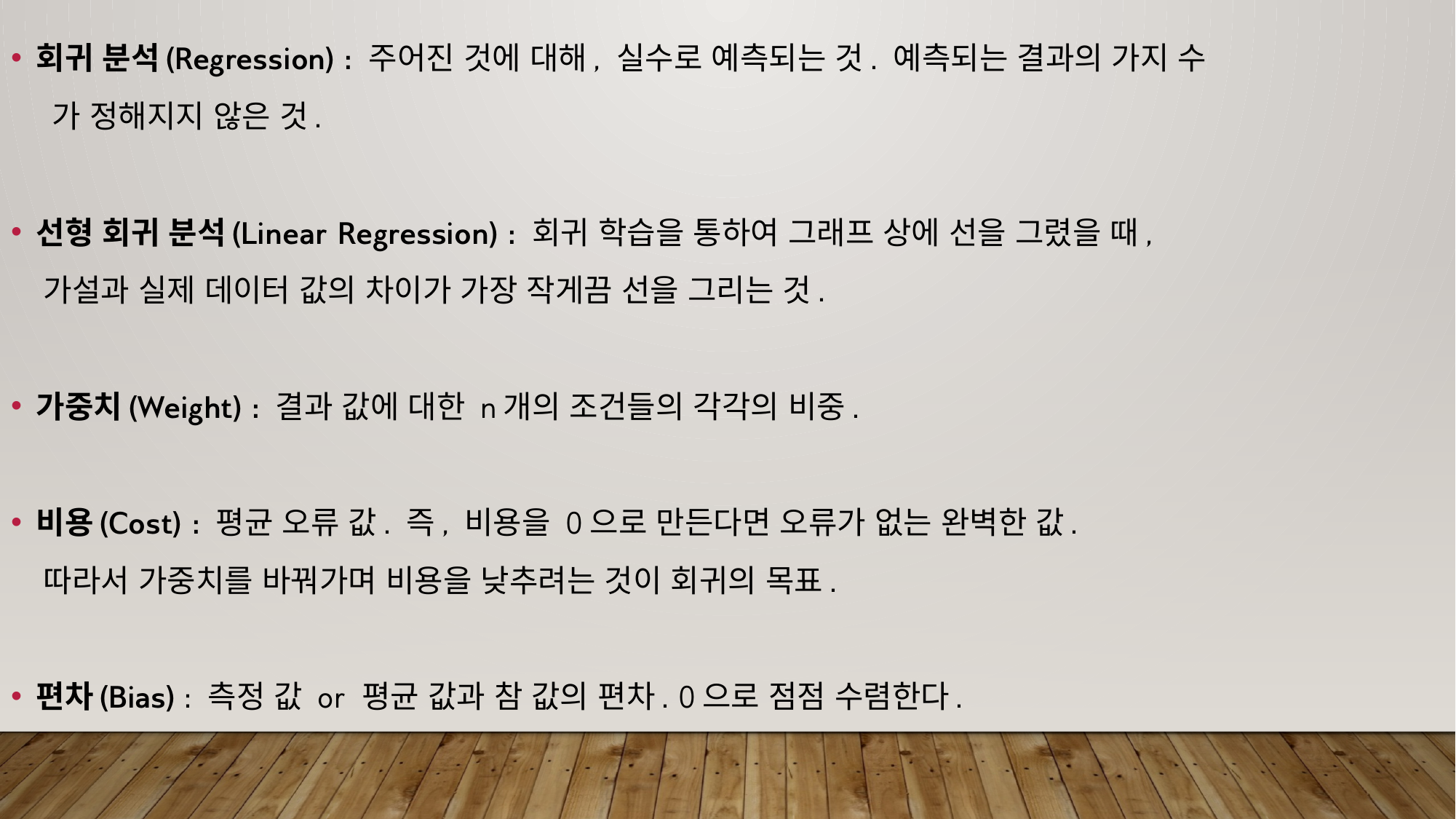

회귀 분석(Regression) : 주어진 것에 대해, 실수로 예측되는 것. 예측되는 결과의 가지 수
    가 정해지지 않은 것.

선형 회귀 분석(Linear Regression) : 회귀 학습을 통하여 그래프 상에 선을 그렸을 때,
   가설과 실제 데이터 값의 차이가 가장 작게끔 선을 그리는 것.

가중치(Weight) : 결과 값에 대한 n개의 조건들의 각각의 비중.

비용(Cost) : 평균 오류 값. 즉, 비용을 0으로 만든다면 오류가 없는 완벽한 값.
   따라서 가중치를 바꿔가며 비용을 낮추려는 것이 회귀의 목표.

편차(Bias) : 측정 값 or 평균 값과 참 값의 편차. 0으로 점점 수렴한다.